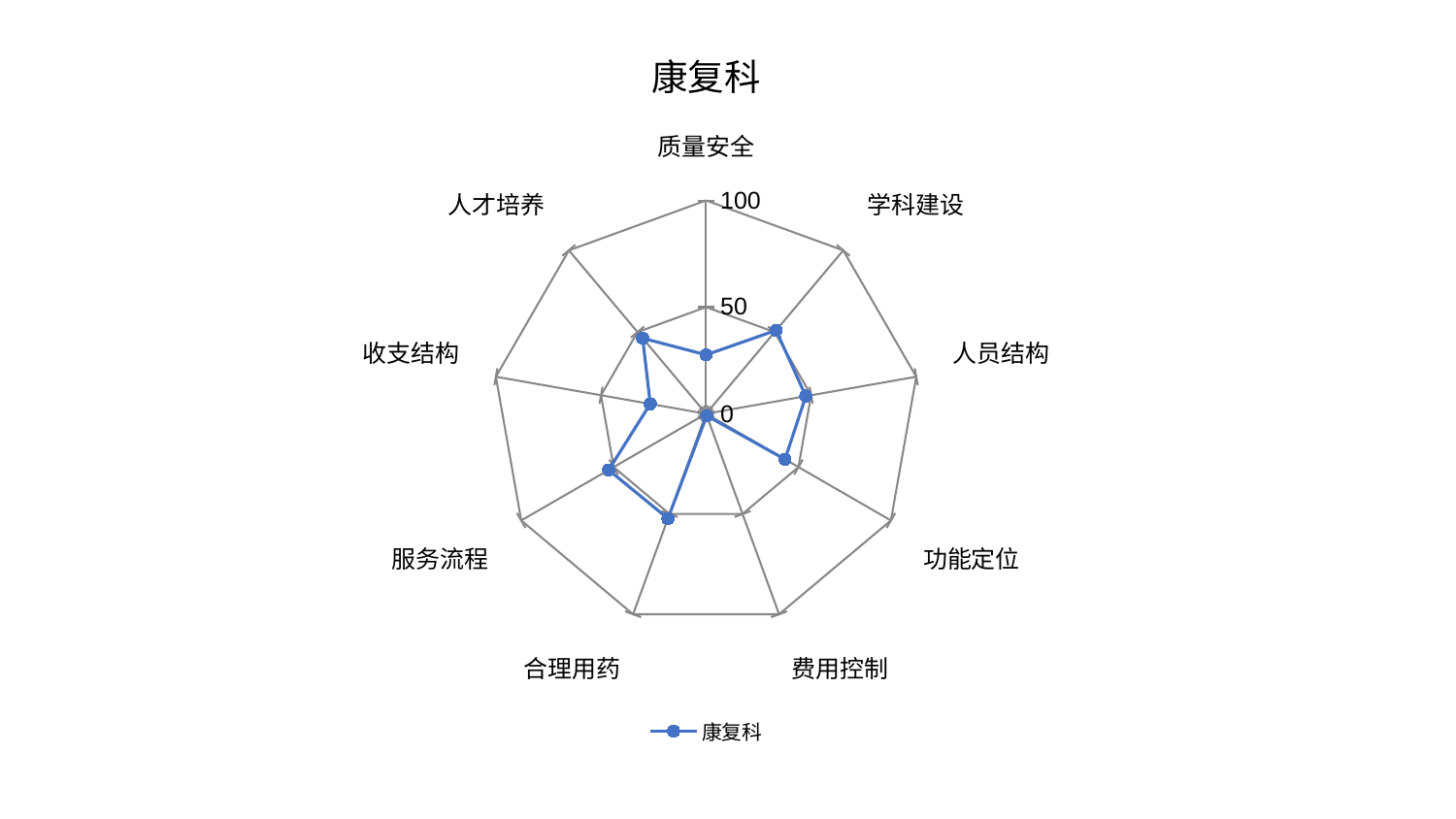

### Chart: 康复科

| Category | 康复科 |
|---|---|
| 质量安全 | 27.640321464474066 |
| 学科建设 | 51.03967507341454 |
| 人员结构 | 47.48510316175945 |
| 功能定位 | 42.69665955308356 |
| 费用控制 | 0.9660157069017051 |
| 合理用药 | 52.280451844354346 |
| 服务流程 | 52.70429327267725 |
| 收支结构 | 26.5632853967276 |
| 人才培养 | 46.25792828755397 |
82